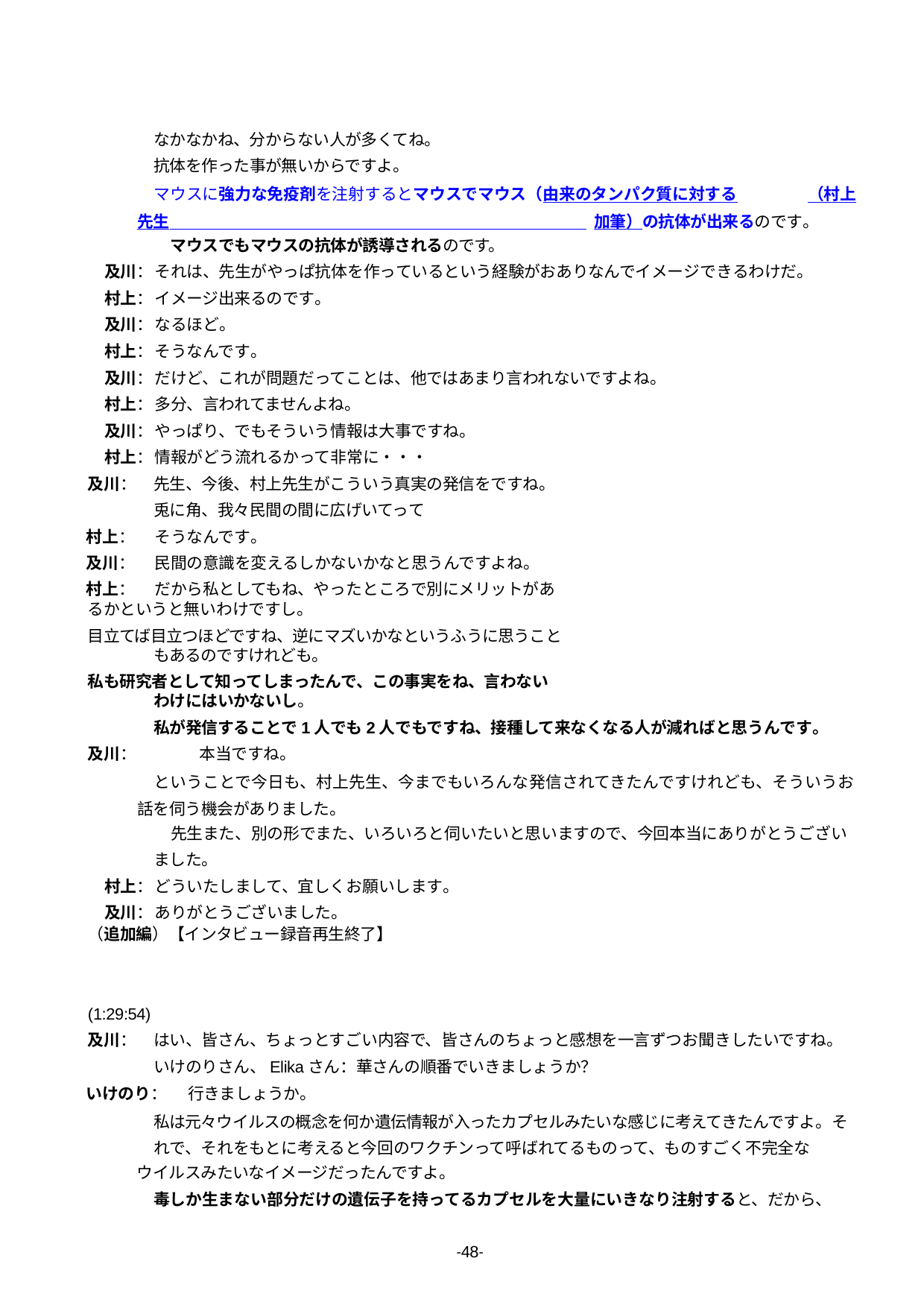

なかなかね、分からない人が多くてね。抗体を作った事が無いからですよ。
マウスに強力な免疫剤を注射するとマウスでマウス（由来のタンパク質に対する	（村上先生                                     加筆）の抗体が出来るのです。
マウスでもマウスの抗体が誘導されるのです。
及川：	それは、先生がやっぱ抗体を作っているという経験がおありなんでイメージできるわけだ。
村上：	イメージ出来るのです。
及川：	なるほど。
村上：	そうなんです。
及川：	だけど、これが問題だってことは、他ではあまり言われないですよね。
村上：	多分、言われてませんよね。
及川：	やっぱり、でもそういう情報は大事ですね。
村上：	情報がどう流れるかって非常に・・・
及川：	先生、今後、村上先生がこういう真実の発信をですね。兎に角、我々民間の間に広げいてって
村上：	そうなんです。
及川：	民間の意識を変えるしかないかなと思うんですよね。
村上：	だから私としてもね、やったところで別にメリットがあるかというと無いわけですし。
目立てば目立つほどですね、逆にマズいかなというふうに思うこともあるのですけれども。
私も研究者として知ってしまったんで、この事実をね、言わないわけにはいかないし。
私が発信することで1人でも2人でもですね、接種して来なくなる人が減ればと思うんです。及川：	本当ですね。
ということで今日も、村上先生、今までもいろんな発信されてきたんですけれども、そういうお話を伺う機会がありました。
先生また、別の形でまた、いろいろと伺いたいと思いますので、今回本当にありがとうござい
ました。
村上：	どういたしまして、宜しくお願いします。
及川：	ありがとうございました。
（追加編）【インタビュー録音再生終了】
(1:29:54)
及川：	はい、皆さん、ちょっとすごい内容で、皆さんのちょっと感想を一言ずつお聞きしたいですね。いけのりさん、Elikaさん：華さんの順番でいきましょうか？
いけのり：	行きましょうか。
私は元々ウイルスの概念を何か遺伝情報が入ったカプセルみたいな感じに考えてきたんですよ。それで、それをもとに考えると今回のワクチンって呼ばれてるものって、ものすごく不完全な
ウイルスみたいなイメージだったんですよ。
毒しか生まない部分だけの遺伝子を持ってるカプセルを大量にいきなり注射すると、だから、
-48-